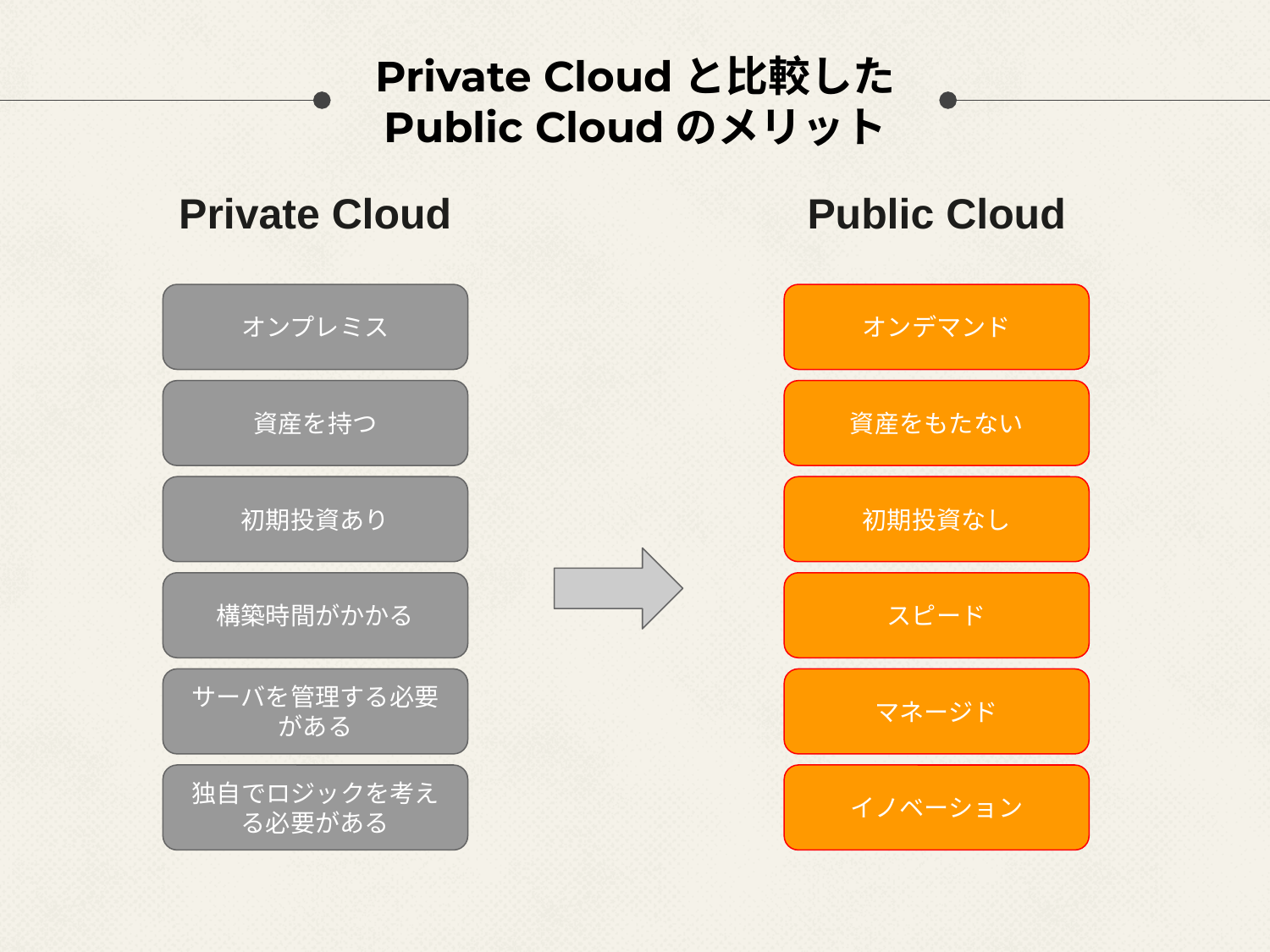

# Private Cloudと比較した
Public Cloudのメリット
Private Cloud
Public Cloud
オンプレミス
オンデマンド
資産を持つ
資産をもたない
初期投資あり
初期投資なし

スピード
構築時間がかかる
マネージド
サーバを管理する必要がある
イノベーション
独自でロジックを考える必要がある